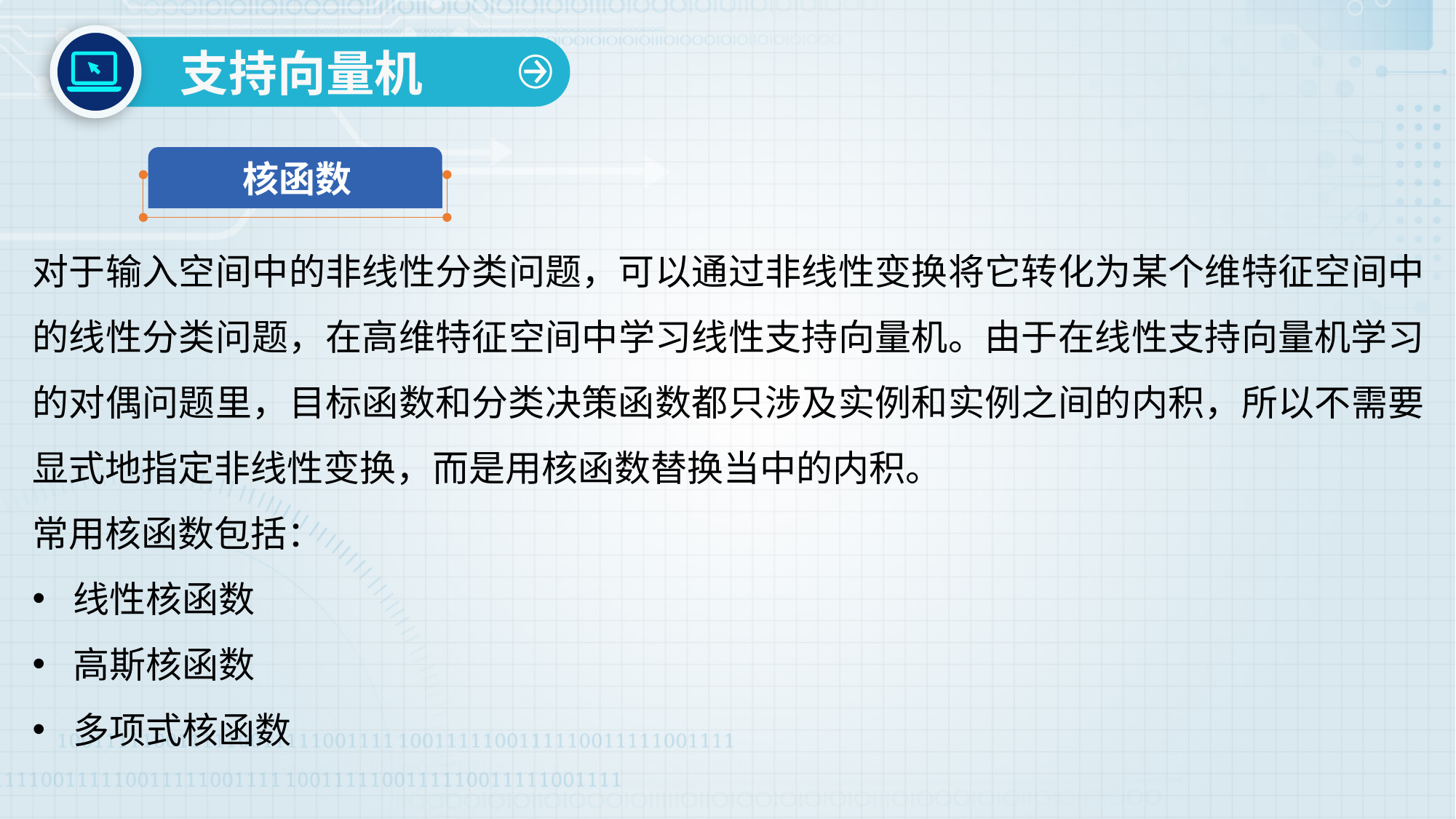

支持向量机

核函数
对于输入空间中的非线性分类问题，可以通过非线性变换将它转化为某个维特征空间中的线性分类问题，在高维特征空间中学习线性支持向量机。由于在线性支持向量机学习的对偶问题里，目标函数和分类决策函数都只涉及实例和实例之间的内积，所以不需要显式地指定非线性变换，而是用核函数替换当中的内积。
常用核函数包括：
线性核函数
高斯核函数
多项式核函数